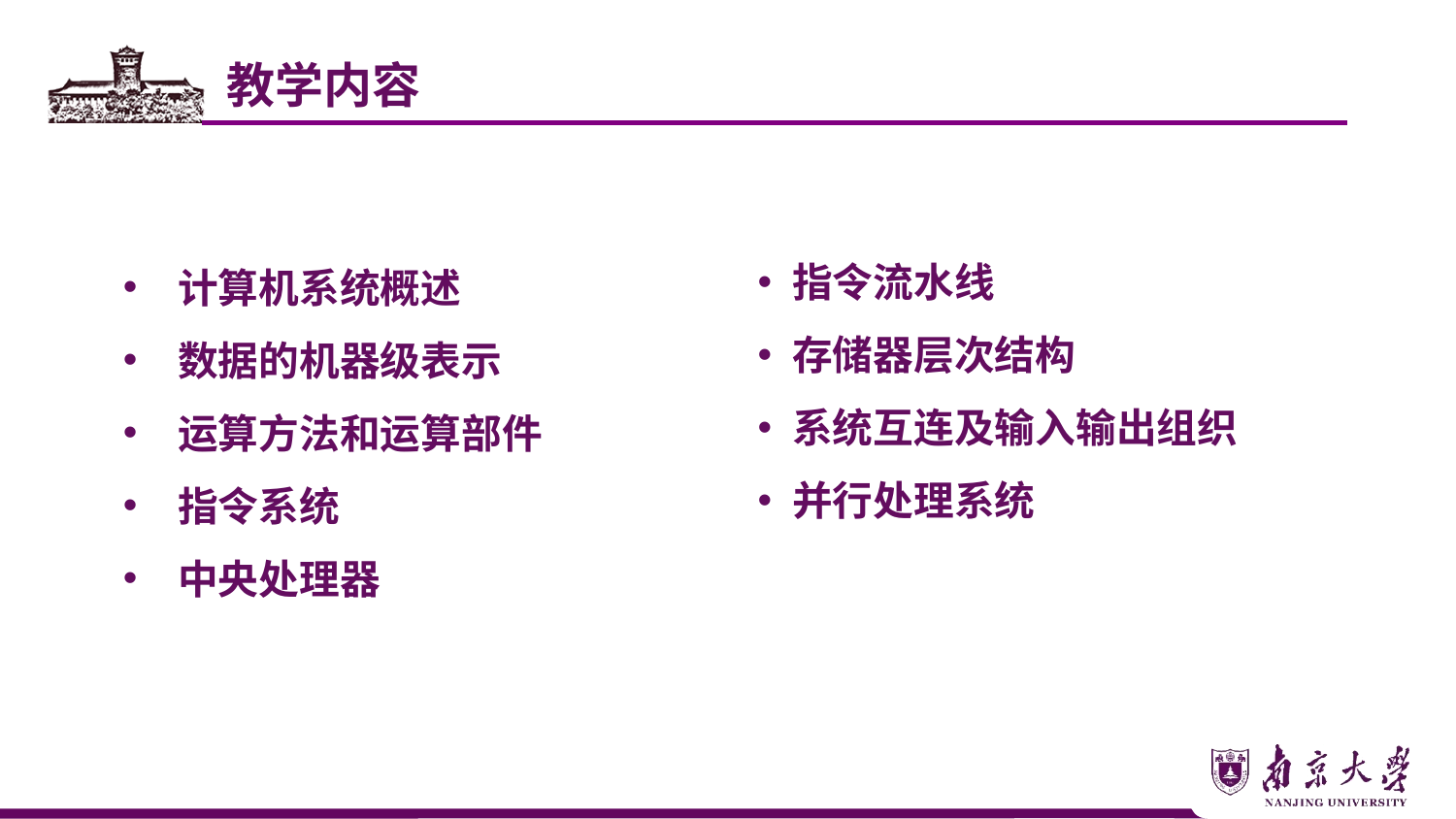

教学内容
指令流水线
存储器层次结构
系统互连及输入输出组织
并行处理系统
计算机系统概述
数据的机器级表示
运算方法和运算部件
指令系统
中央处理器